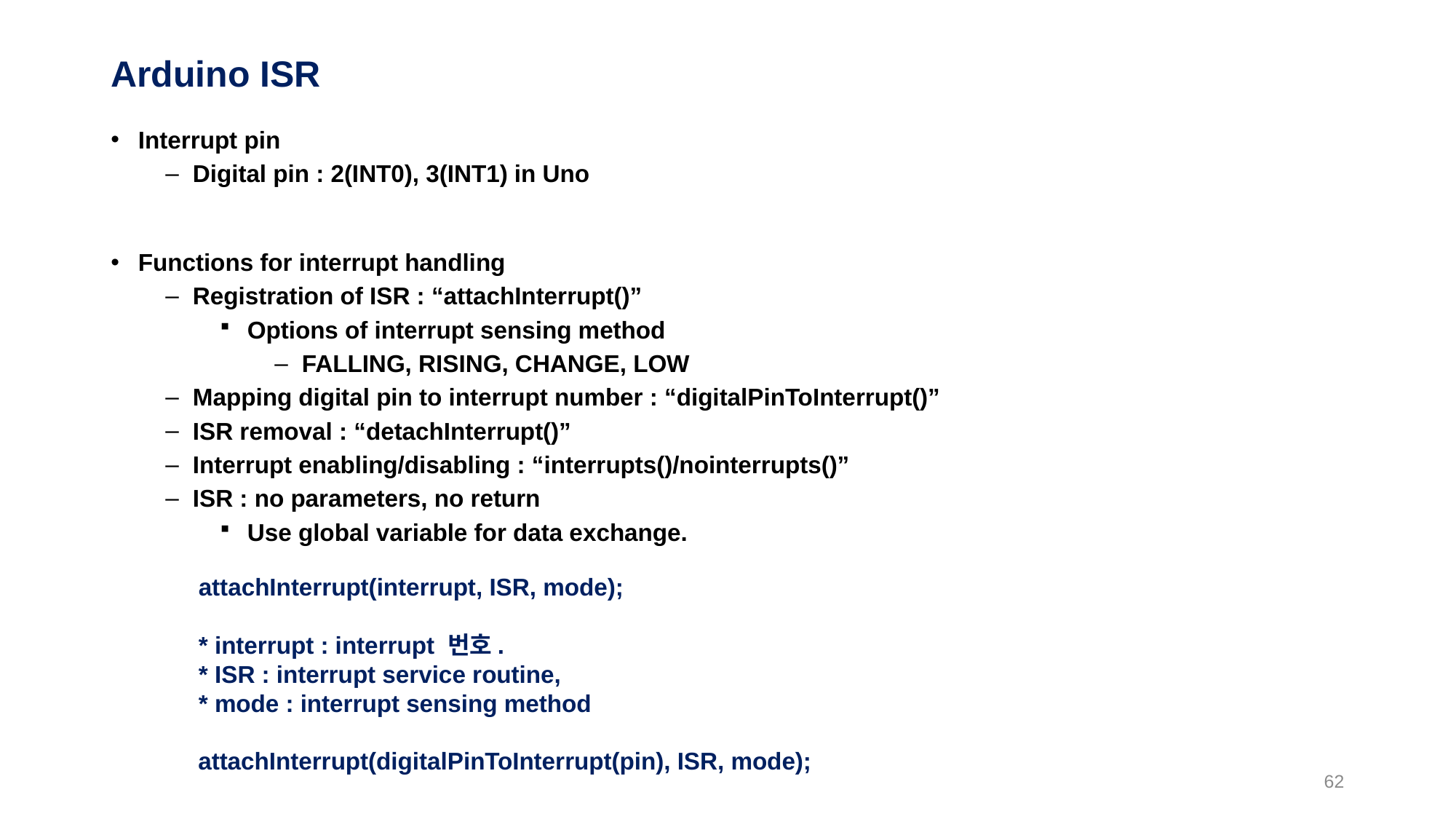

# Arduino ISR
Interrupt pin
Digital pin : 2(INT0), 3(INT1) in Uno

Functions for interrupt handling
Registration of ISR : “attachInterrupt()”
Options of interrupt sensing method
FALLING, RISING, CHANGE, LOW
Mapping digital pin to interrupt number : “digitalPinToInterrupt()”
ISR removal : “detachInterrupt()”
Interrupt enabling/disabling : “interrupts()/nointerrupts()”
ISR : no parameters, no return
Use global variable for data exchange.

attachInterrupt(interrupt, ISR, mode);

* interrupt : interrupt 번호.
* ISR : interrupt service routine,
* mode : interrupt sensing method
attachInterrupt(digitalPinToInterrupt(pin), ISR, mode);
62